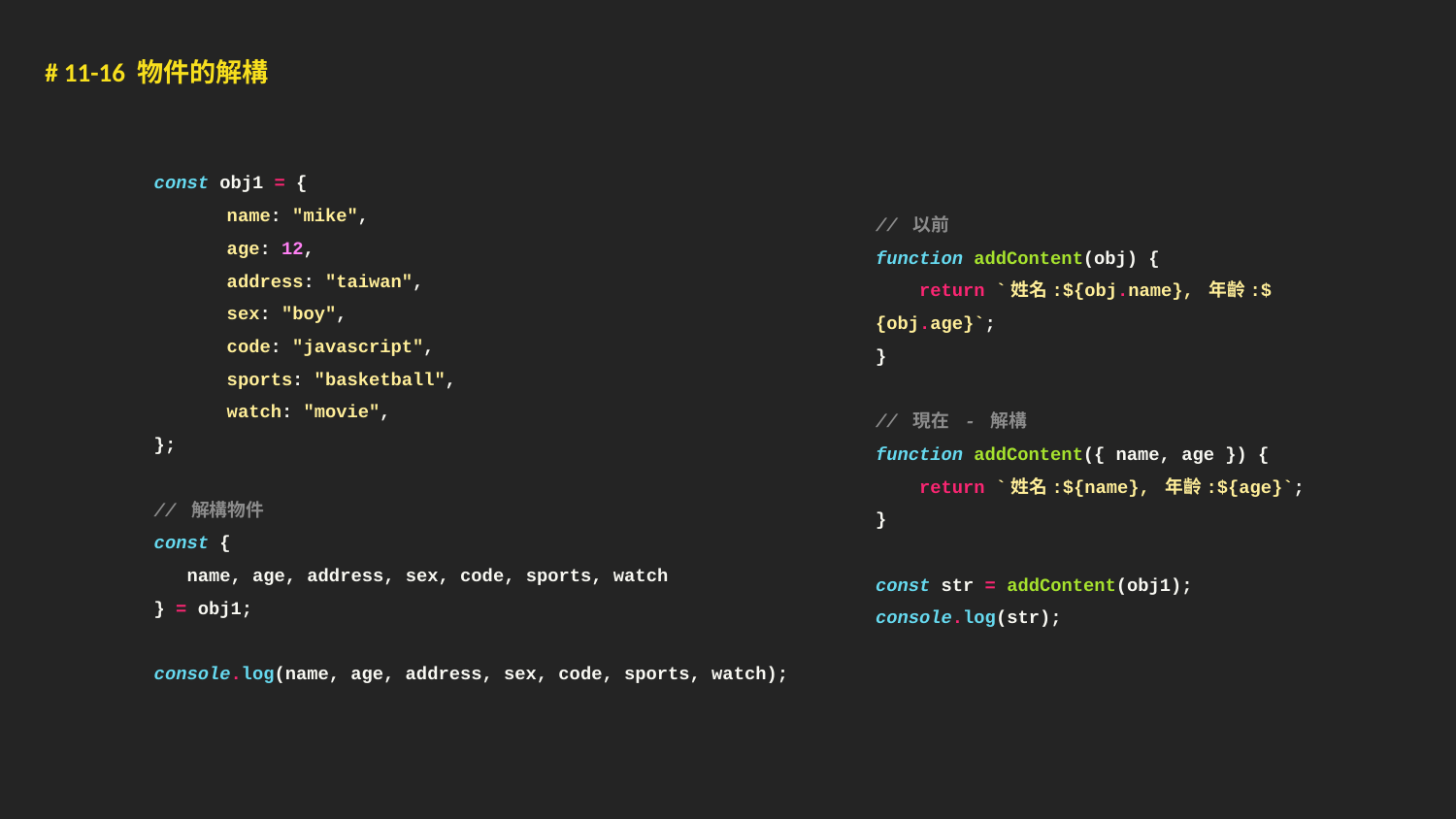

# 11-16 物件的解構
const obj1 = {
name: "mike",
age: 12,
address: "taiwan",
sex: "boy",
code: "javascript",
sports: "basketball",
watch: "movie",
};

// 解構物件
const {
   name, age, address, sex, code, sports, watch
} = obj1;

console.log(name, age, address, sex, code, sports, watch);
// 以前
function addContent(obj) {
    return `姓名:${obj.name}, 年齡:${obj.age}`;
}

// 現在 - 解構
function addContent({ name, age }) {
    return `姓名:${name}, 年齡:${age}`;
}

const str = addContent(obj1);
console.log(str);